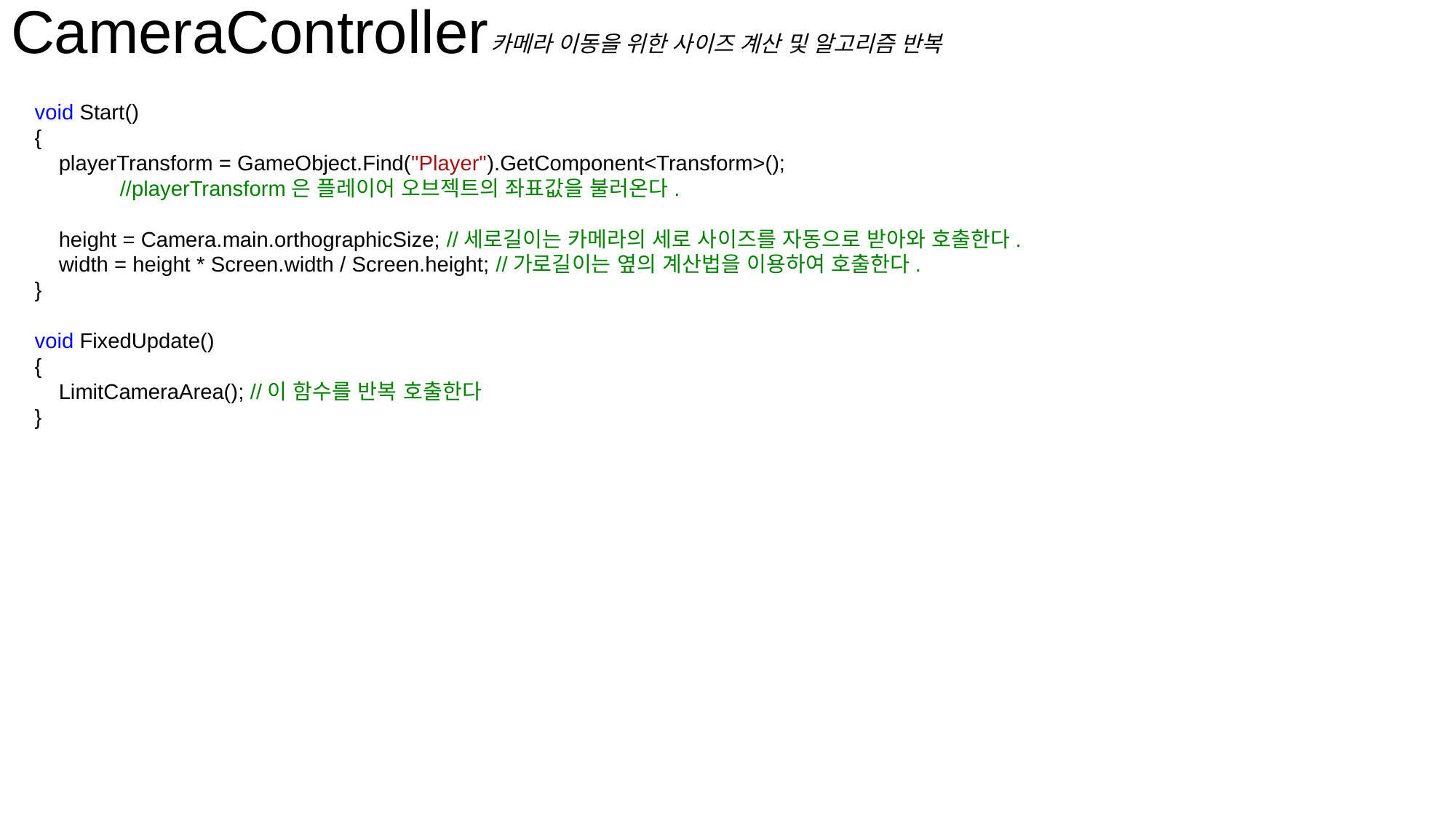

CameraController
카메라 이동을 위한 사이즈 계산 및 알고리즘 반복
    void Start()
    {
        playerTransform = GameObject.Find("Player").GetComponent<Transform>();
	//playerTransform은 플레이어 오브젝트의 좌표값을 불러온다.

        height = Camera.main.orthographicSize; //세로길이는 카메라의 세로 사이즈를 자동으로 받아와 호출한다.
        width = height * Screen.width / Screen.height; //가로길이는 옆의 계산법을 이용하여 호출한다.
    }

    void FixedUpdate()
    {
        LimitCameraArea(); //이 함수를 반복 호출한다
    }